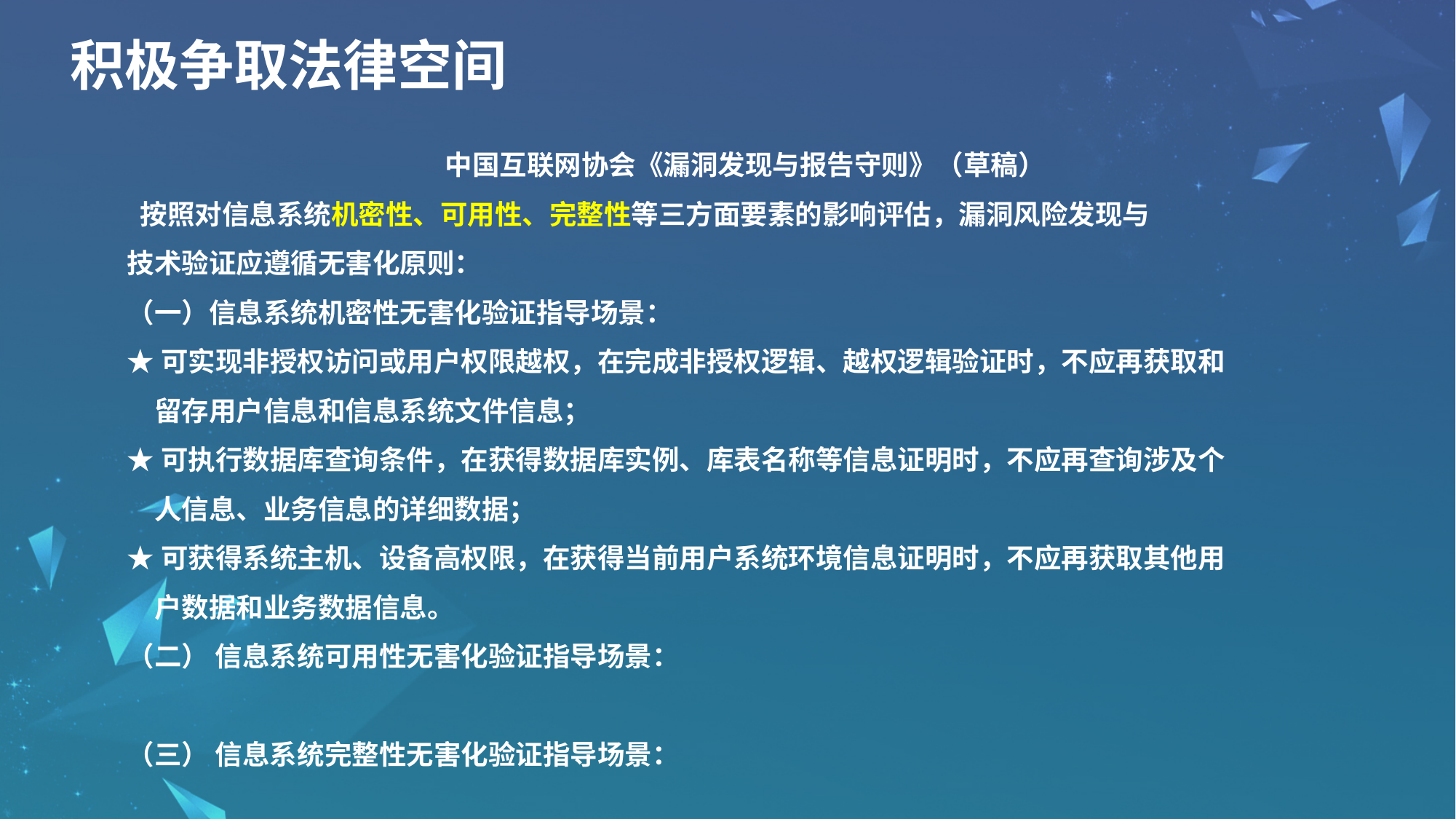

积极争取法律空间
中国互联网协会《漏洞发现与报告守则》（草稿）
 按照对信息系统机密性、可用性、完整性等三方面要素的影响评估，漏洞风险发现与
技术验证应遵循无害化原则：
（一）信息系统机密性无害化验证指导场景：
★可实现非授权访问或用户权限越权，在完成非授权逻辑、越权逻辑验证时，不应再获取和
　留存用户信息和信息系统文件信息；
★可执行数据库查询条件，在获得数据库实例、库表名称等信息证明时，不应再查询涉及个
　人信息、业务信息的详细数据；
★可获得系统主机、设备高权限，在获得当前用户系统环境信息证明时，不应再获取其他用
　户数据和业务数据信息。
（二） 信息系统可用性无害化验证指导场景：

（三） 信息系统完整性无害化验证指导场景：